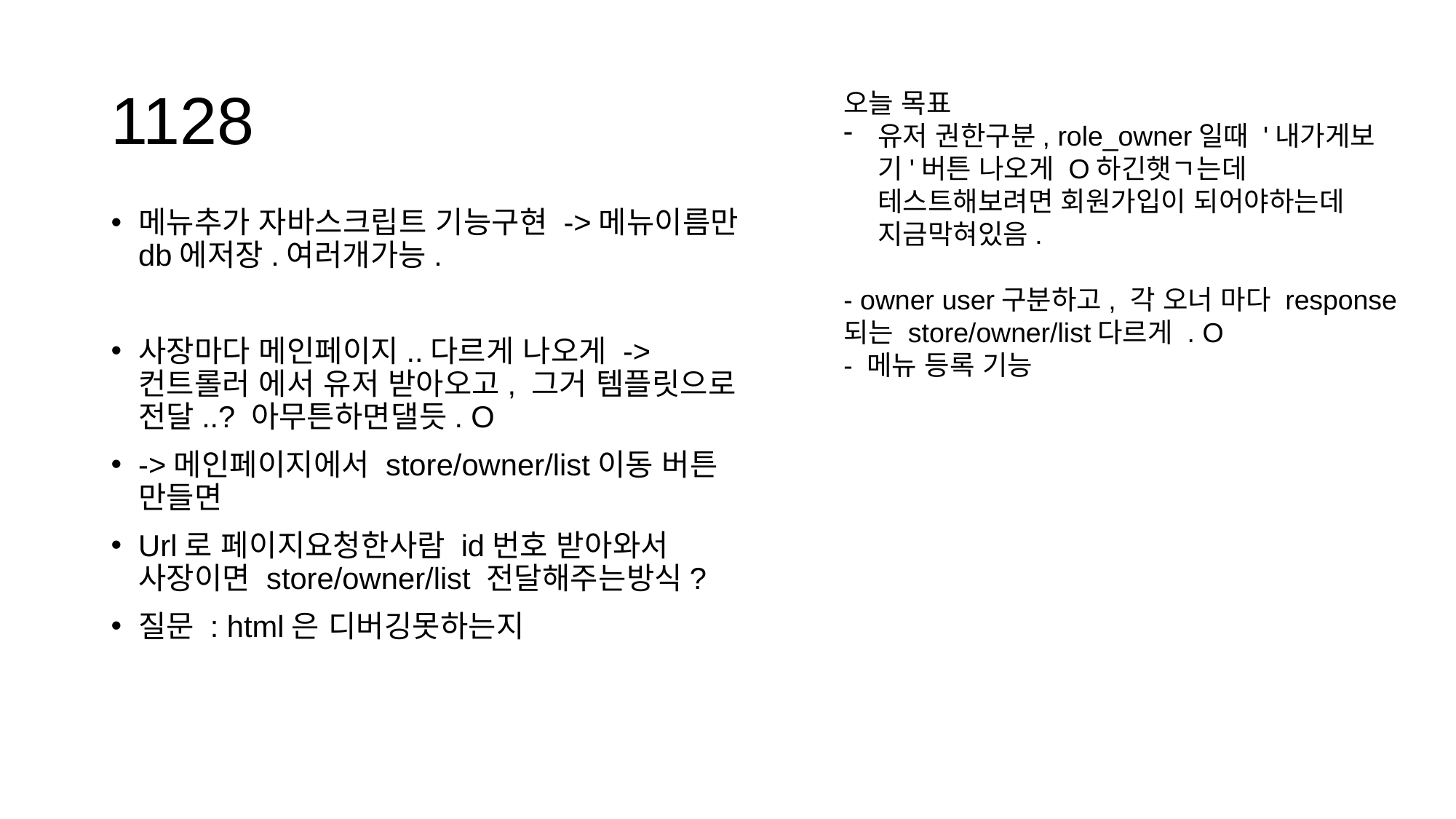

# 1128
오늘 목표
유저 권한구분, role_owner일때 '내가게보기'버튼 나오게 O하긴햇ㄱ는데 테스트해보려면 회원가입이 되어야하는데 지금막혀있음.

- owner user구분하고, 각 오너 마다 response되는 store/owner/list다르게 . O
- 메뉴 등록 기능

메뉴추가 자바스크립트 기능구현 ->메뉴이름만 db에저장.여러개가능.

사장마다 메인페이지..다르게 나오게 -> 컨트롤러 에서 유저 받아오고, 그거 템플릿으로 전달..? 아무튼하면댈듯. O
->메인페이지에서 store/owner/list이동 버튼 만들면
Url로 페이지요청한사람 id번호 받아와서 사장이면 store/owner/list 전달해주는방식?
질문 : html은 디버깅못하는지